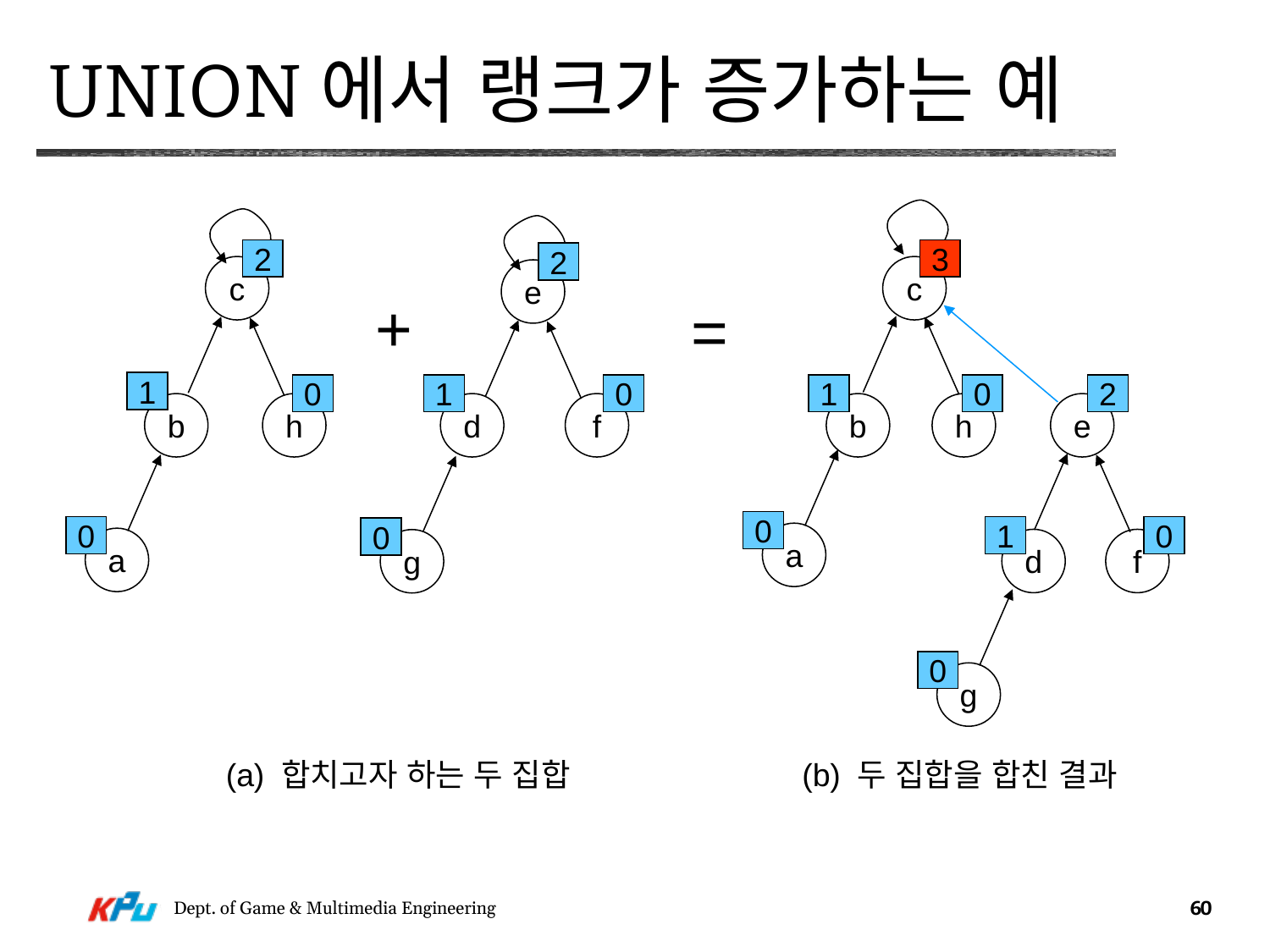

# Union에서 랭크가 증가하는 예

3
c
=

1
0
2
b
h
e

0
1
0
a
d
f

0
g

2
2
c
e
+

1
0
1
0
b
h
d
f

0
a

0
g
(a) 합치고자 하는 두 집합
(b) 두 집합을 합친 결과
Dept. of Game & Multimedia Engineering
60